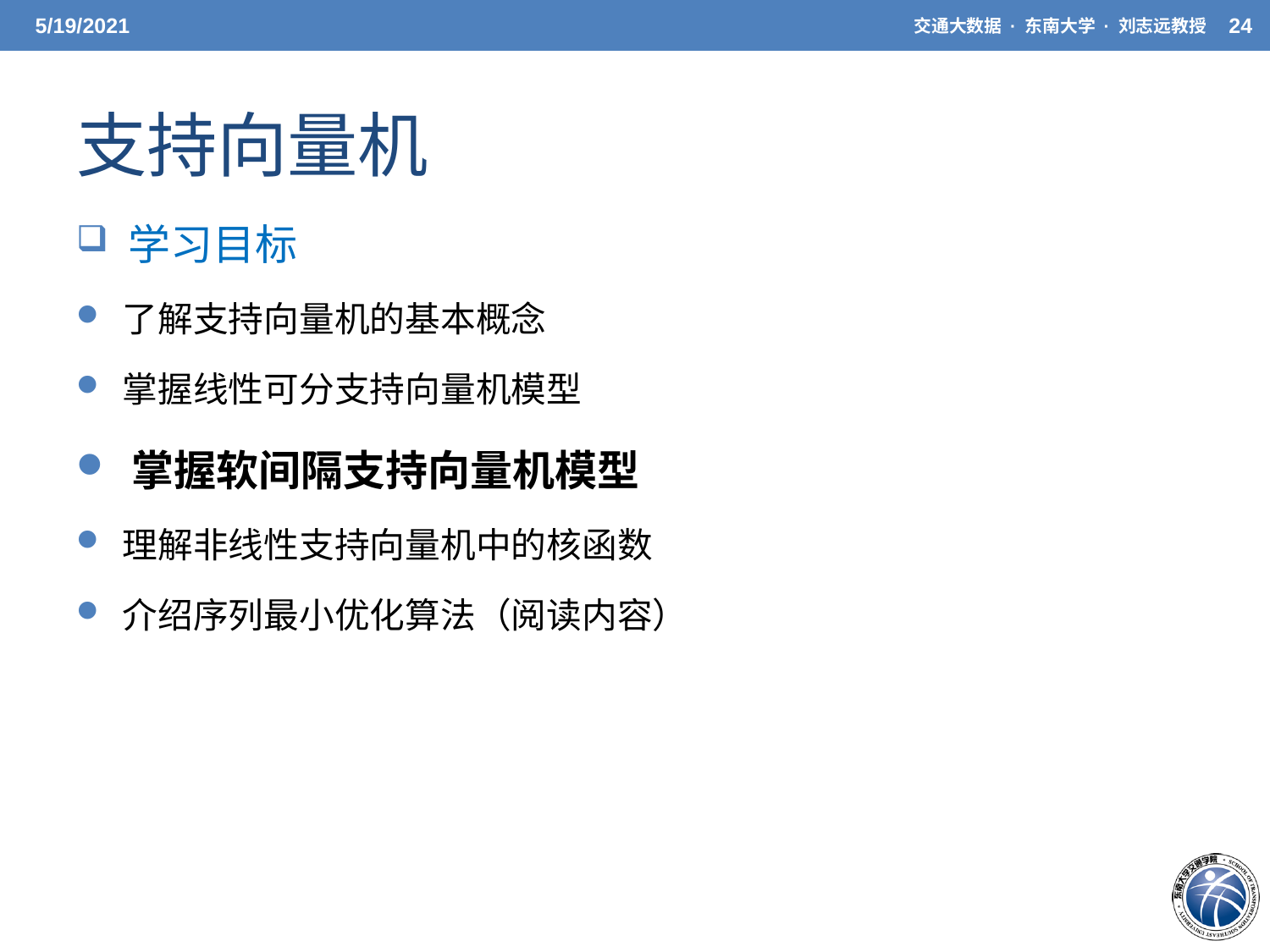

5/19/2021
交通大数据 · 东南大学 · 刘志远教授
24
# 支持向量机
 学习目标
 了解支持向量机的基本概念
 掌握线性可分支持向量机模型
 掌握软间隔支持向量机模型
 理解非线性支持向量机中的核函数
 介绍序列最小优化算法（阅读内容）